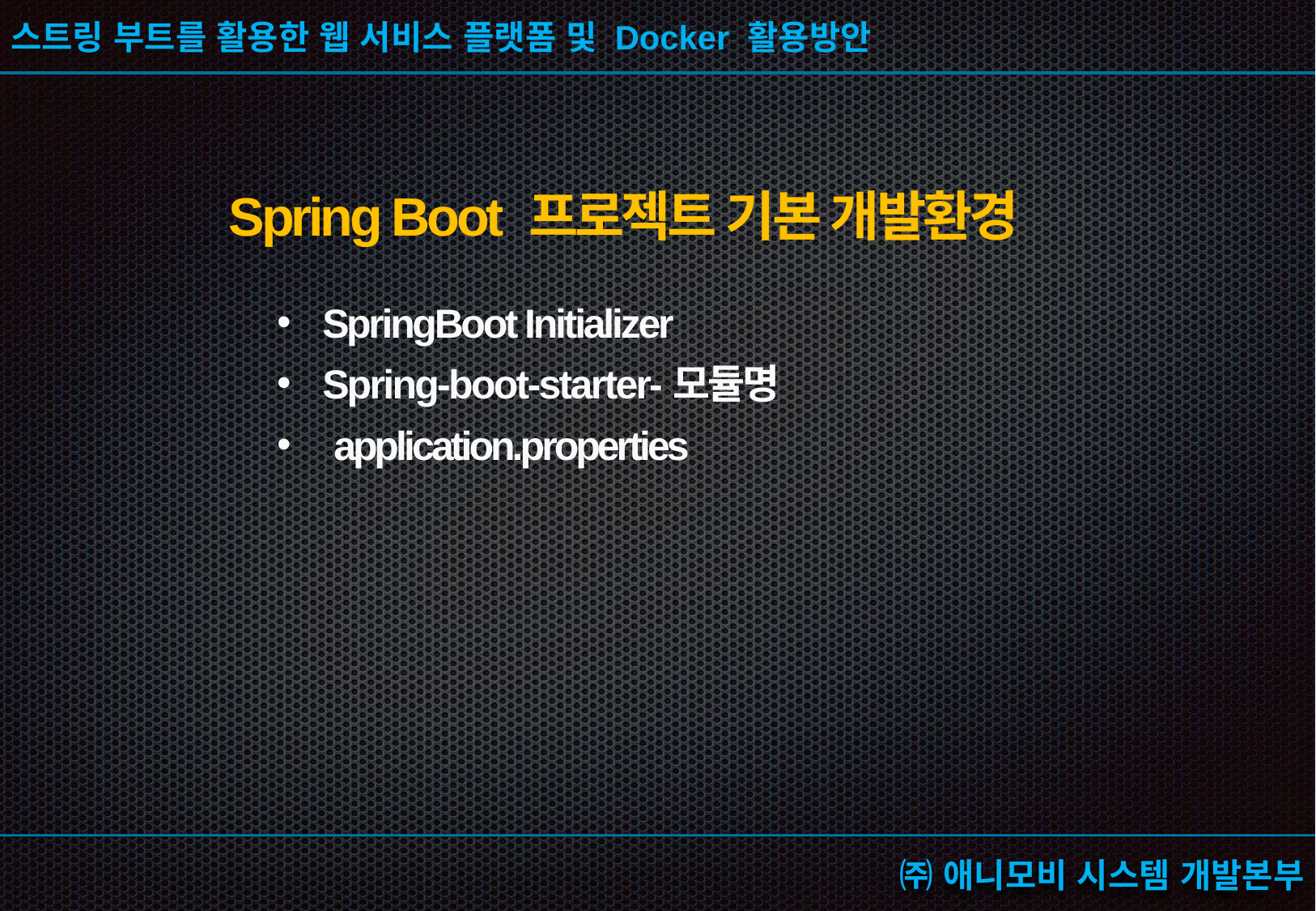

Spring Boot 프로젝트 기본 개발환경
SpringBoot Initializer
Spring-boot-starter-모듈명
 application.properties